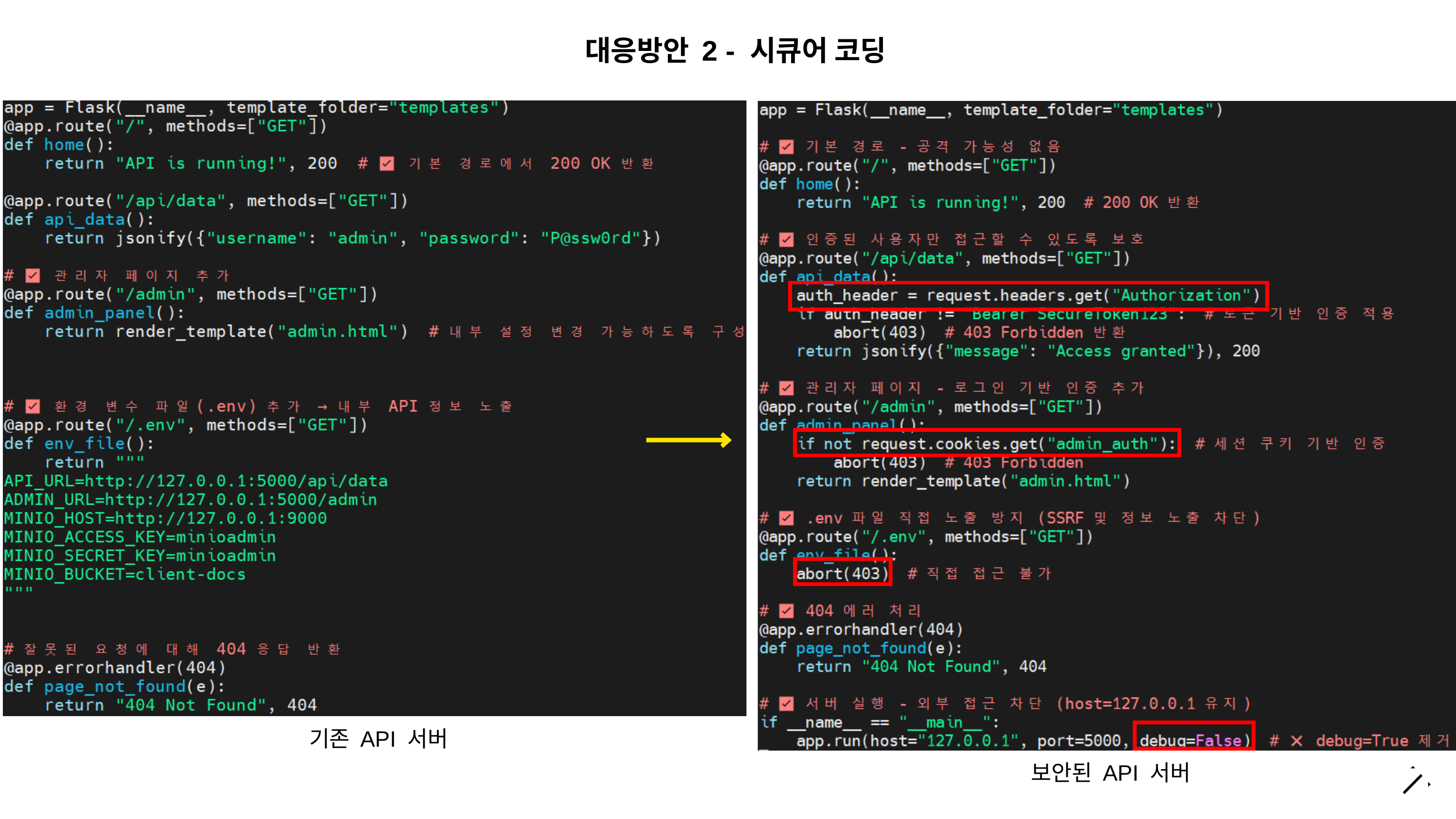

대응방안 2 - 시큐어 코딩

기존 API 서버

보안된 API 서버